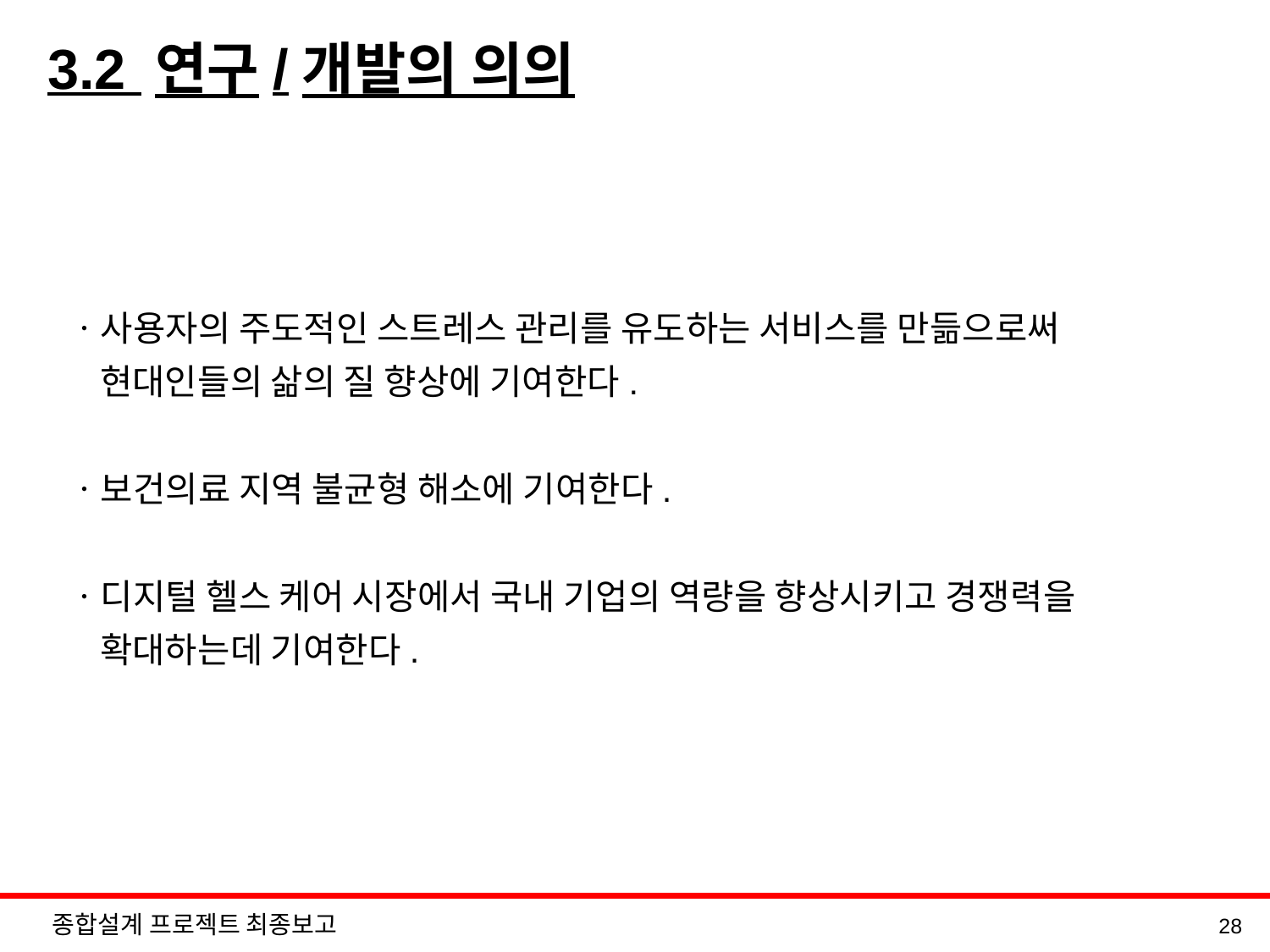

# 3.2 연구/개발의 의의
ㆍ사용자의 주도적인 스트레스 관리를 유도하는 서비스를 만듦으로써
   현대인들의 삶의 질 향상에 기여한다.

ㆍ보건의료 지역 불균형 해소에 기여한다.

ㆍ디지털 헬스 케어 시장에서 국내 기업의 역량을 향상시키고 경쟁력을
   확대하는데 기여한다.